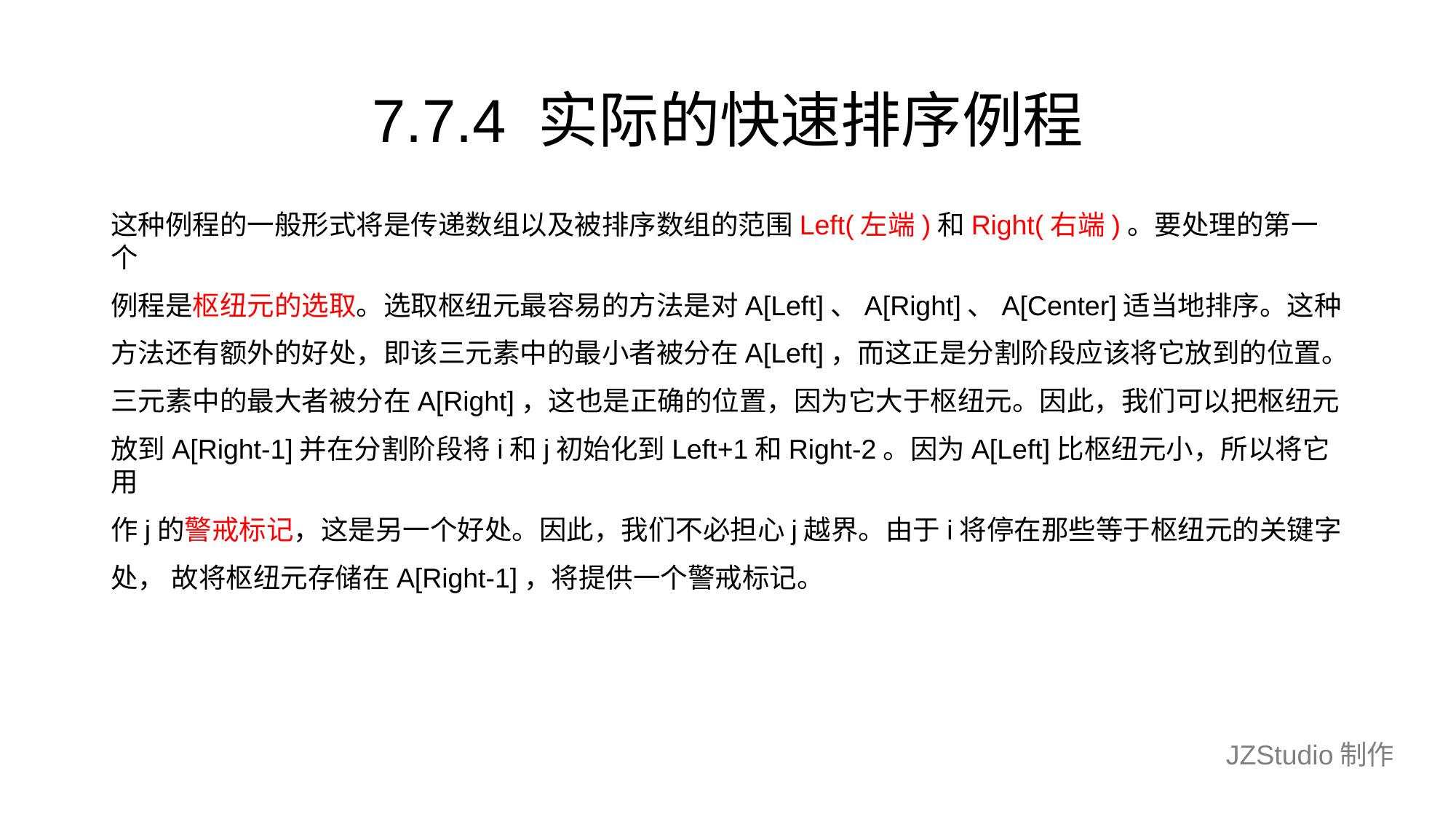

# 7.7.4 实际的快速排序例程
这种例程的一般形式将是传递数组以及被排序数组的范围Left(左端)和Right(右端)。要处理的第一个
例程是枢纽元的选取。选取枢纽元最容易的方法是对A[Left]、A[Right]、A[Center]适当地排序。这种
方法还有额外的好处，即该三元素中的最小者被分在A[Left]，而这正是分割阶段应该将它放到的位置。
三元素中的最大者被分在A[Right]，这也是正确的位置，因为它大于枢纽元。因此，我们可以把枢纽元
放到A[Right-1]并在分割阶段将i和j初始化到Left+1和Right-2。因为A[Left]比枢纽元小，所以将它用
作j的警戒标记，这是另一个好处。因此，我们不必担心j越界。由于i将停在那些等于枢纽元的关键字
处， 故将枢纽元存储在A[Right-1]，将提供一个警戒标记。